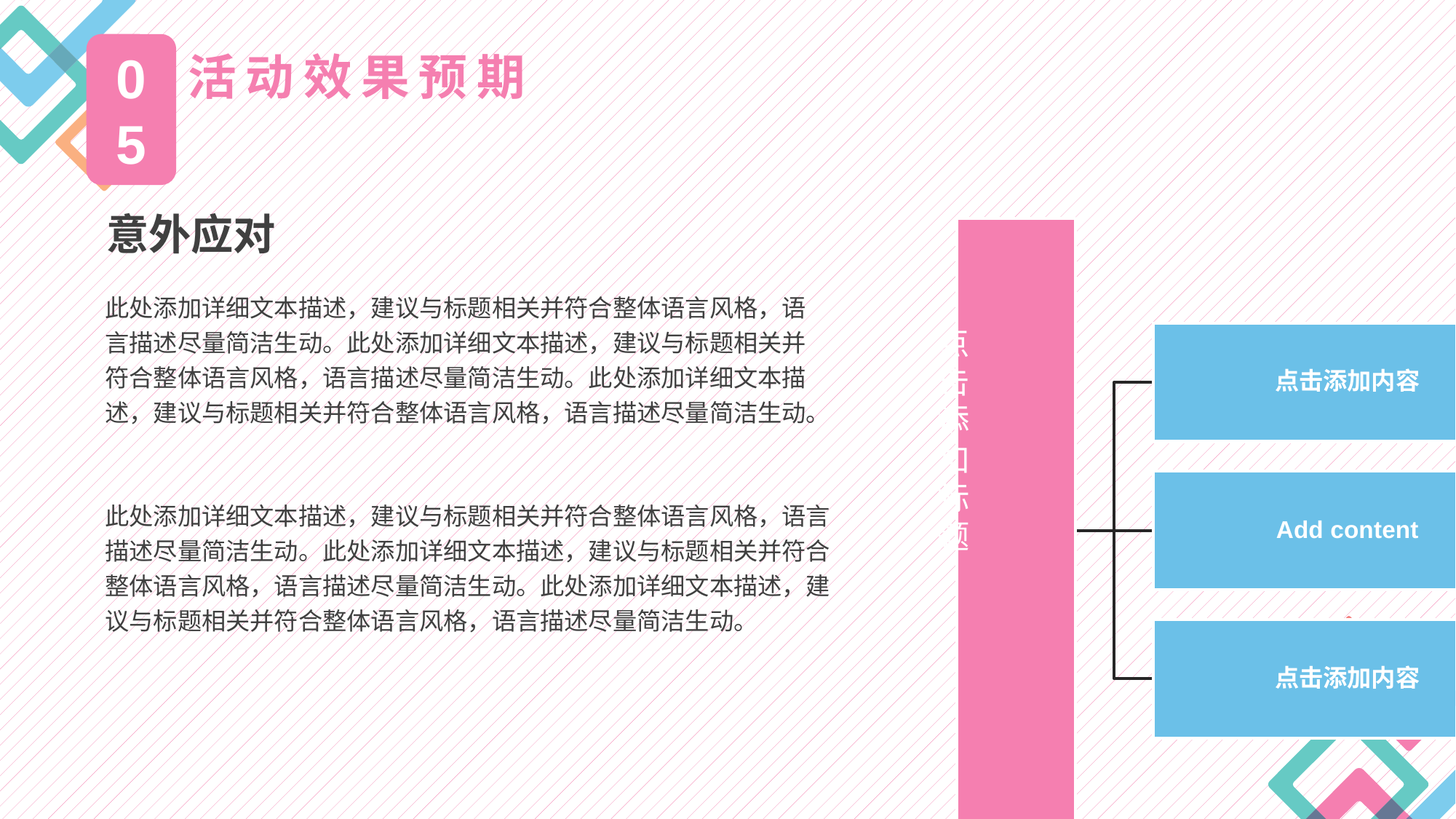

05
活动效果预期
意外应对

点击添加内容
Add content
点击添加内容
点击添加标题
此处添加详细文本描述，建议与标题相关并符合整体语言风格，语言描述尽量简洁生动。此处添加详细文本描述，建议与标题相关并符合整体语言风格，语言描述尽量简洁生动。此处添加详细文本描述，建议与标题相关并符合整体语言风格，语言描述尽量简洁生动。
此处添加详细文本描述，建议与标题相关并符合整体语言风格，语言描述尽量简洁生动。此处添加详细文本描述，建议与标题相关并符合整体语言风格，语言描述尽量简洁生动。此处添加详细文本描述，建议与标题相关并符合整体语言风格，语言描述尽量简洁生动。